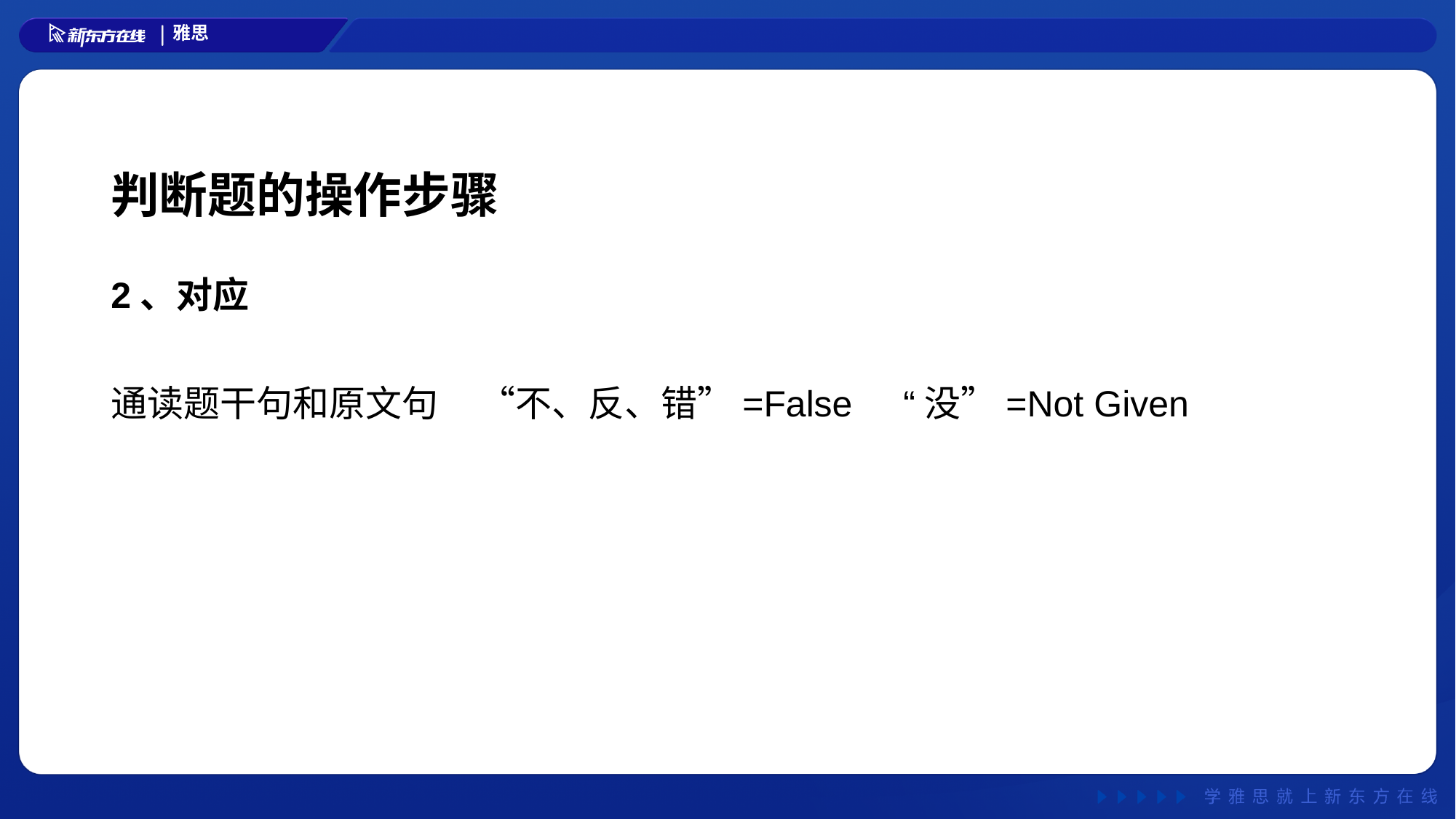

# 判断题的操作步骤
2、对应

通读题干句和原文句     “不、反、错”=False     “没”=Not Given